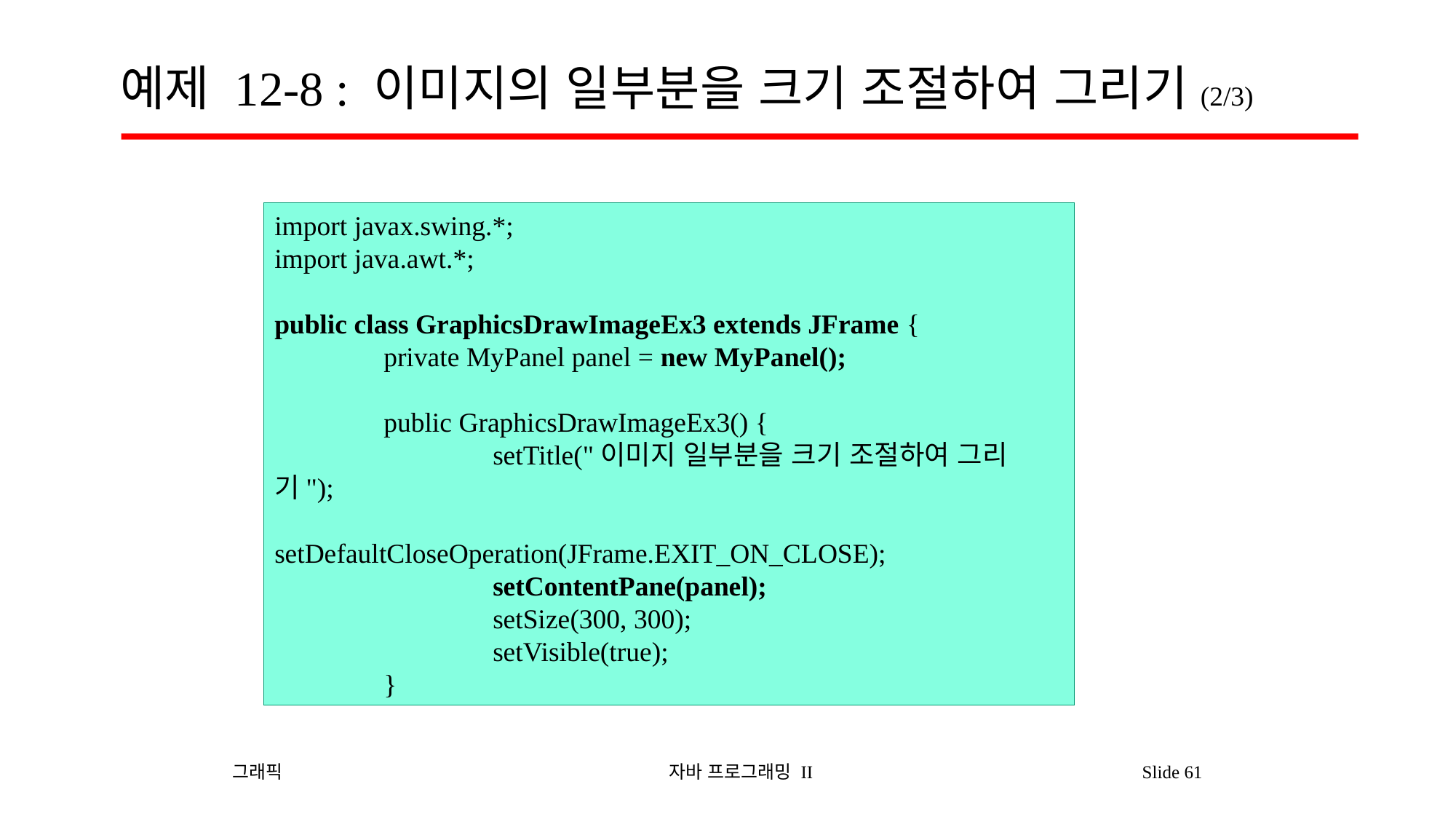

# 예제 12-8 : 이미지의 일부분을 크기 조절하여 그리기(2/3)
import javax.swing.*;
import java.awt.*;

public class GraphicsDrawImageEx3 extends JFrame {
	private MyPanel panel = new MyPanel();

	public GraphicsDrawImageEx3() {
		setTitle("이미지 일부분을 크기 조절하여 그리기");
		setDefaultCloseOperation(JFrame.EXIT_ON_CLOSE);
		setContentPane(panel);
		setSize(300, 300);
		setVisible(true);
	}